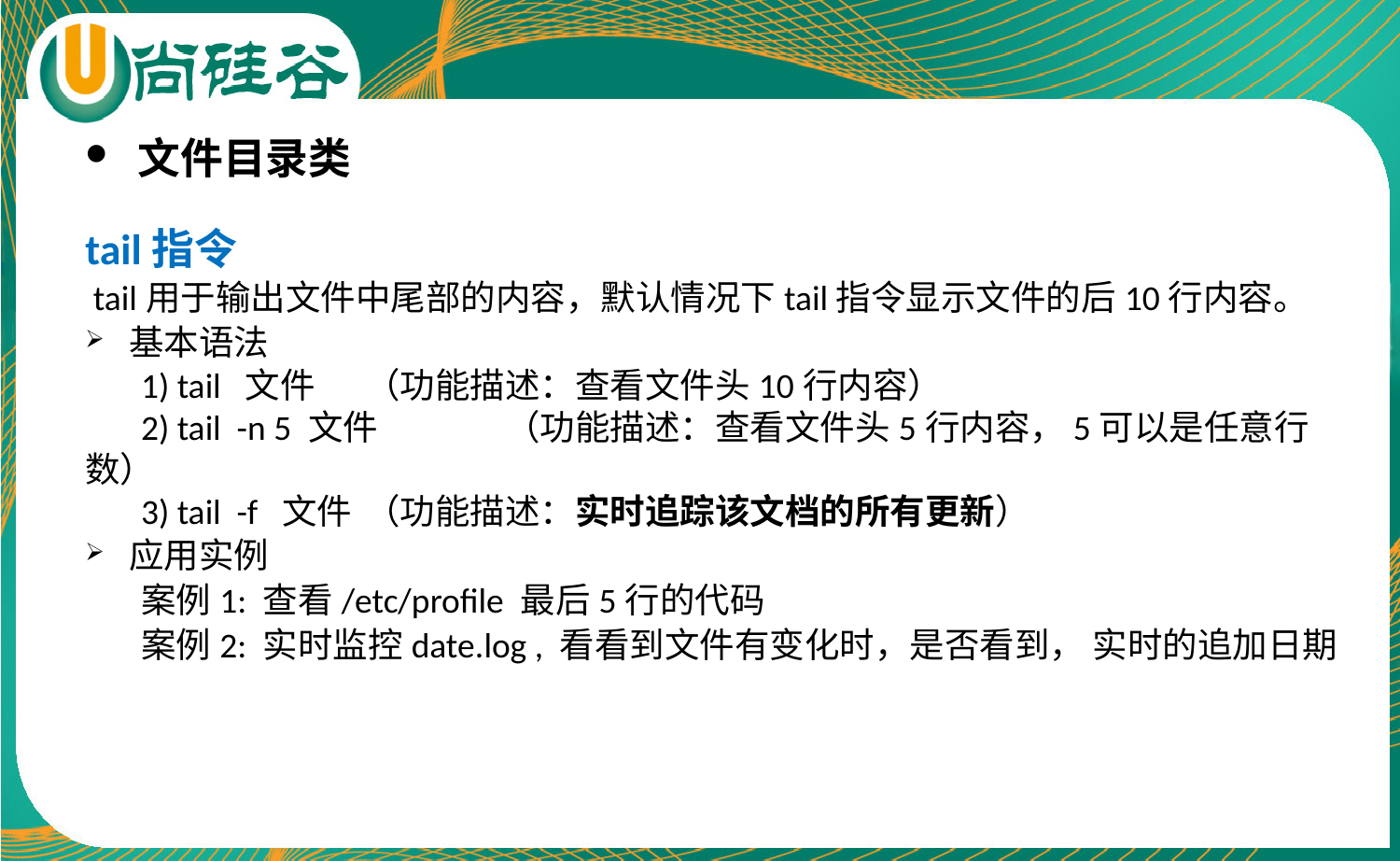

文件目录类
tail指令
 tail用于输出文件中尾部的内容，默认情况下tail指令显示文件的后10行内容。
基本语法
       1) tail  文件 	（功能描述：查看文件头10行内容）
       2) tail  -n 5 文件 	（功能描述：查看文件头5行内容，5可以是任意行数）
       3) tail  -f  文件	（功能描述：实时追踪该文档的所有更新）
应用实例
      案例1: 查看/etc/profile 最后5行的代码
      案例2: 实时监控date.log , 看看到文件有变化时，是否看到， 实时的追加日期